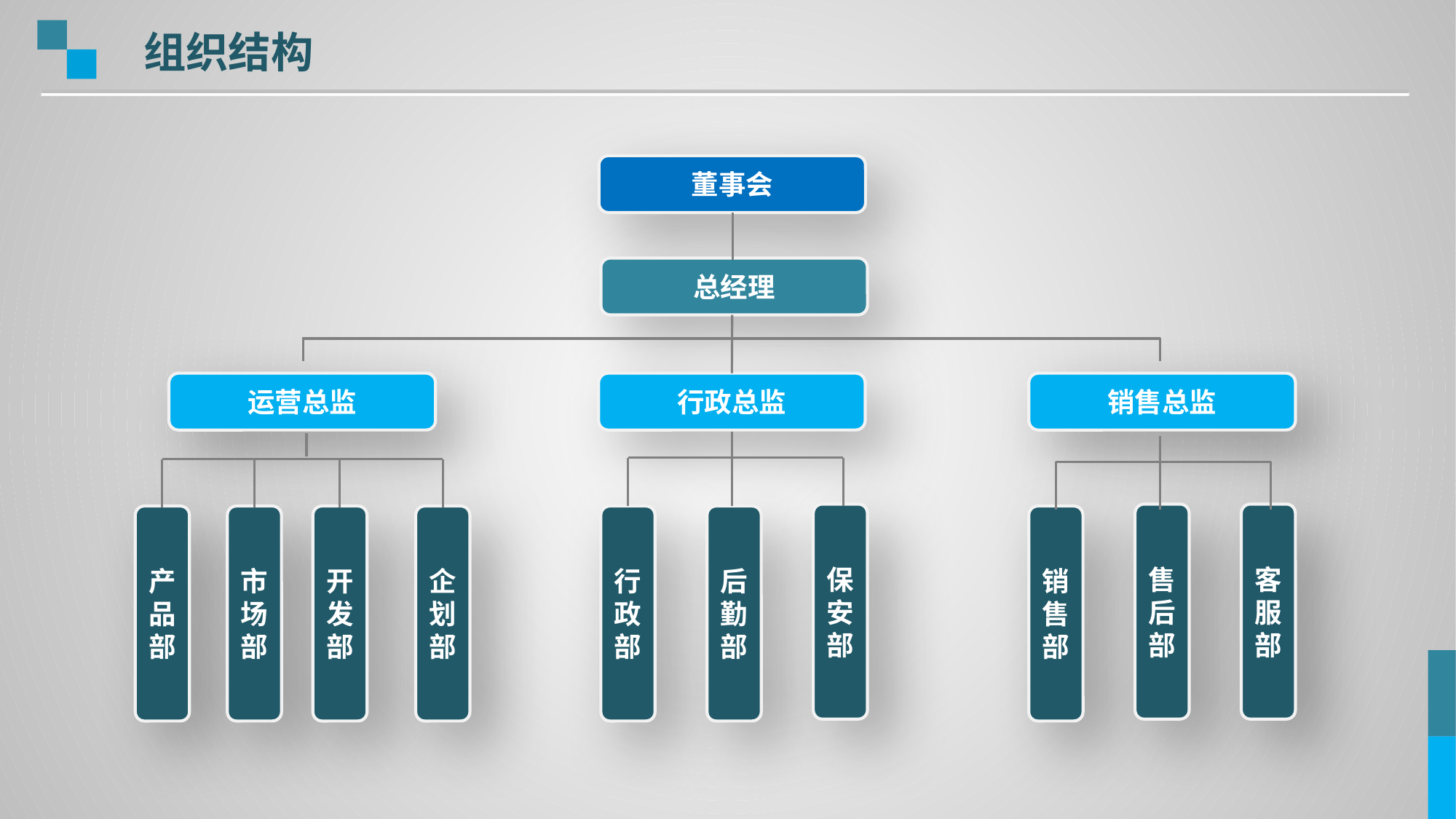

组织结构
董事会
总经理
运营总监
行政总监
销售总监
保安部
售后部
客服部
产品部
市场部
开发部
企划部
行政部
后勤部
销售部